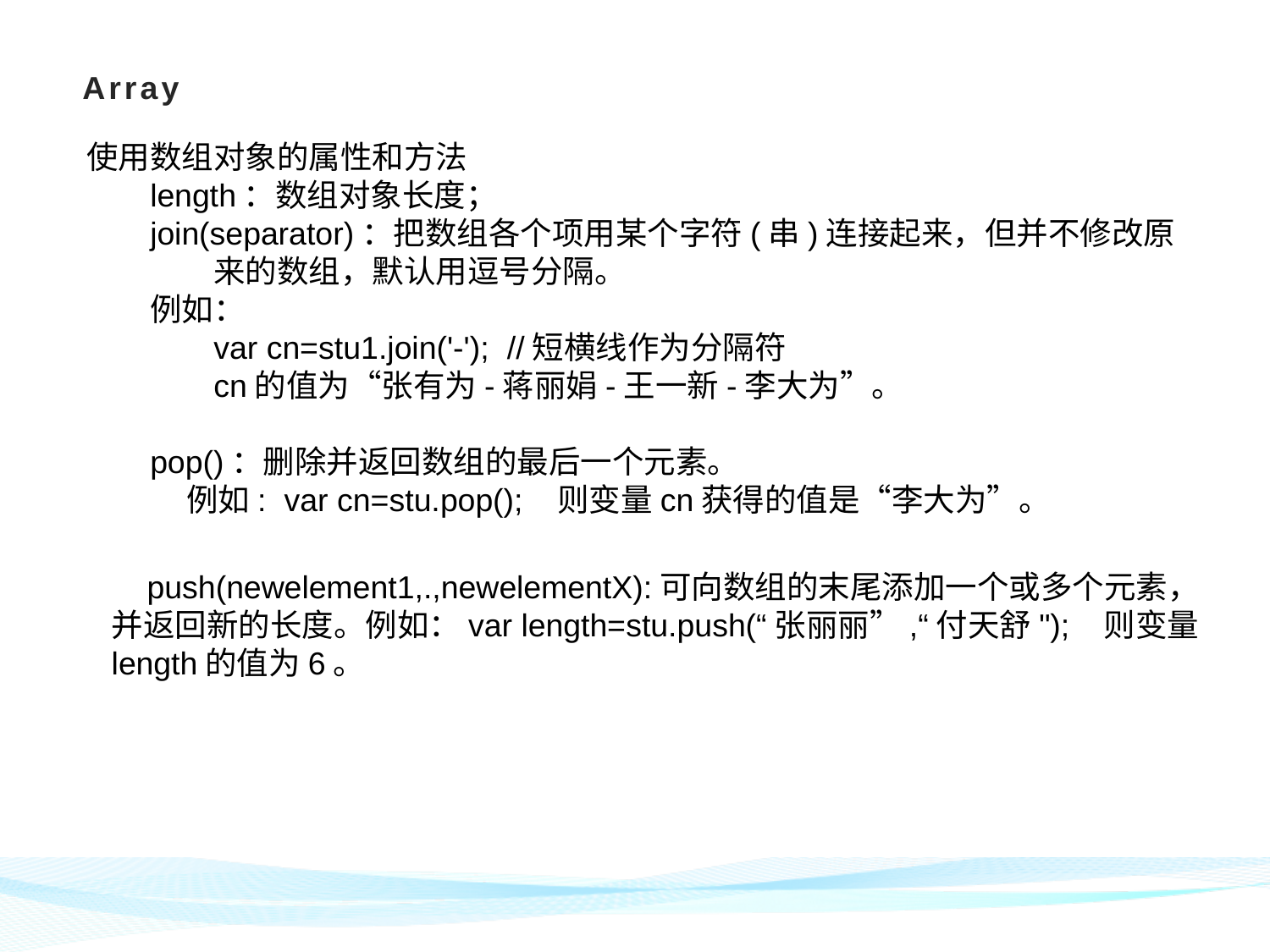

# Array
使用数组对象的属性和方法
length：数组对象长度；
join(separator)：把数组各个项用某个字符(串)连接起来，但并不修改原来的数组，默认用逗号分隔。
例如：
var cn=stu1.join('-');  //短横线作为分隔符
cn的值为“张有为-蒋丽娟-王一新-李大为”。

pop()：删除并返回数组的最后一个元素。
    例如:  var cn=stu.pop();   则变量cn获得的值是“李大为”。

    push(newelement1,.,newelementX):可向数组的末尾添加一个或多个元素，并返回新的长度。例如：var length=stu.push(“张丽丽”,“付天舒");   则变量length的值为6。